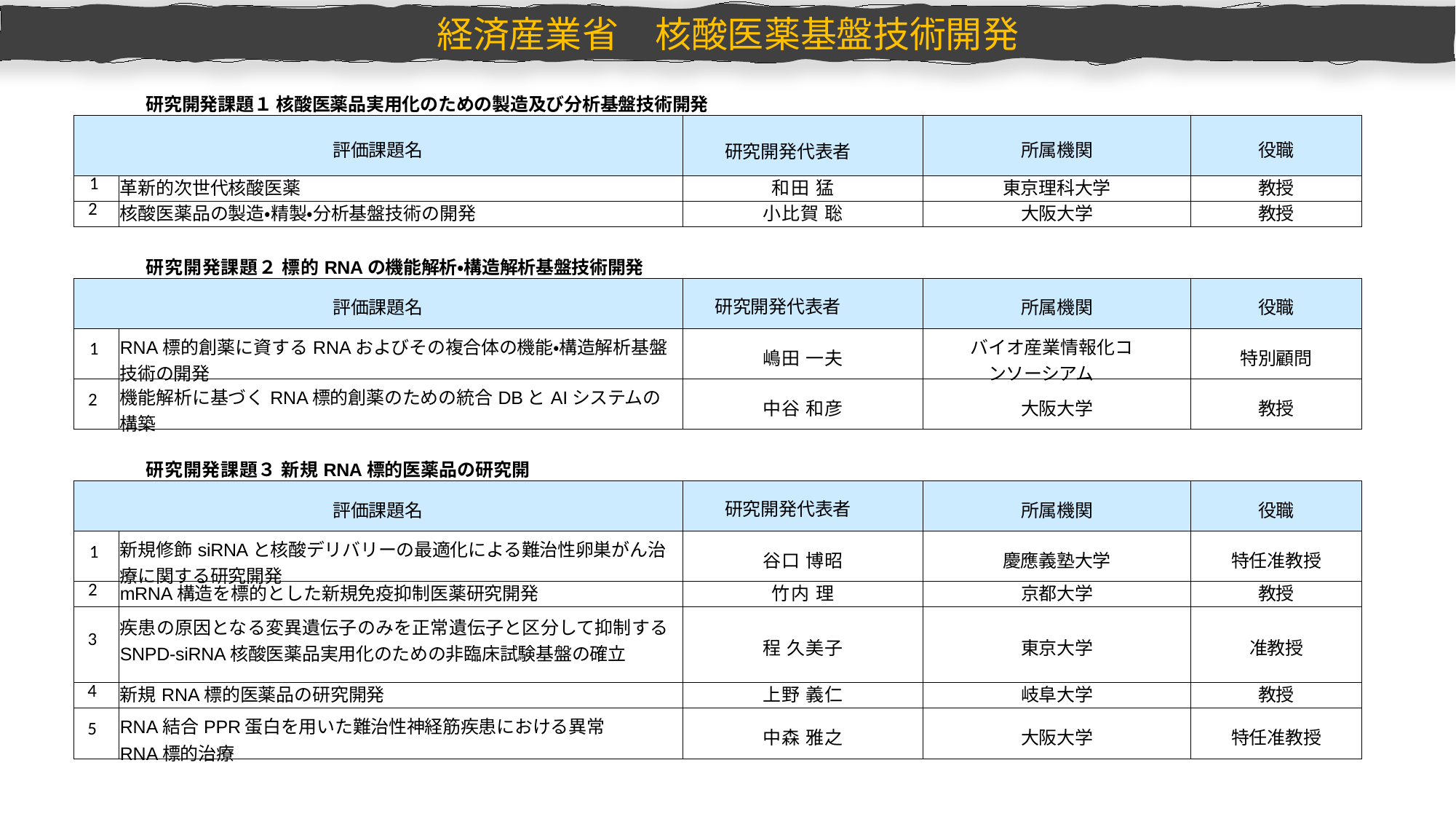

経済産業省　核酸医薬基盤技術開発
研究開発課題１ 核酸医薬品実用化のための製造及び分析基盤技術開発
| 評価課題名 |  | 研究開発代表者 | 所属機関 | 役職 |
| --- | --- | --- | --- | --- |
| 1 | 革新的次世代核酸医薬 | 和田 猛 | 東京理科大学 | 教授 |
| 2 | 核酸医薬品の製造・精製・分析基盤技術の開発 | 小比賀 聡 | 大阪大学 | 教授 |
研究開発課題２ 標的RNAの機能解析・構造解析基盤技術開発
| 評価課題名 |  | 研究開発代表者 | 所属機関 | 役職 |
| --- | --- | --- | --- | --- |
| 1 | RNA標的創薬に資するRNAおよびその複合体の機能・構造解析基盤技術の開発 | 嶋田 一夫 | バイオ産業情報化コンソーシアム | 特別顧問 |
| 2 | 機能解析に基づくRNA標的創薬のための統合DBとAIシステムの構築 | 中谷 和彦 | 大阪大学 | 教授 |
研究開発課題３ 新規RNA標的医薬品の研究開発
| 評価課題名 |  | 研究開発代表者 | 所属機関 | 役職 |
| --- | --- | --- | --- | --- |
| 1 | 新規修飾siRNAと核酸デリバリーの最適化による難治性卵巣がん治療に関する研究開発 | 谷口 博昭 | 慶應義塾大学 | 特任准教授 |
| 2 | mRNA構造を標的とした新規免疫抑制医薬研究開発 | 竹内 理 | 京都大学 | 教授 |
| 3 | 疾患の原因となる変異遺伝子のみを正常遺伝子と区分して抑制するSNPD-siRNA核酸医薬品実用化のための非臨床試験基盤の確立 | 程 久美子 | 東京大学 | 准教授 |
| 4 | 新規RNA標的医薬品の研究開発 | 上野 義仁 | 岐阜大学 | 教授 |
| 5 | RNA結合PPR蛋白を用いた難治性神経筋疾患における異常 RNA標的治療 | 中森 雅之 | 大阪大学 | 特任准教授 |